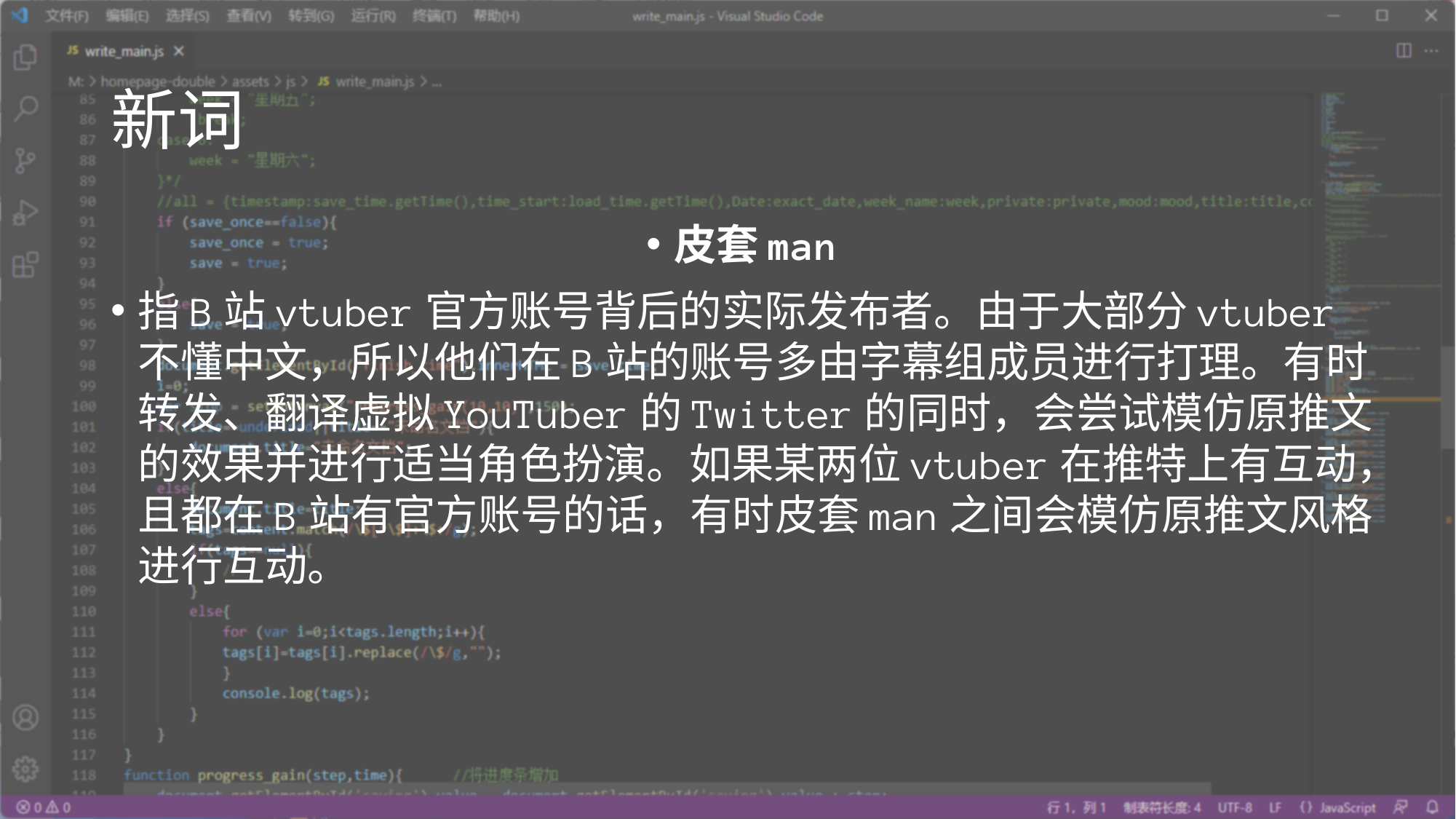

# 新词
皮套man
指B站vtuber官方账号背后的实际发布者。由于大部分vtuber不懂中文，所以他们在B站的账号多由字幕组成员进行打理。有时转发、翻译虚拟YouTuber的Twitter的同时，会尝试模仿原推文的效果并进行适当角色扮演。如果某两位vtuber在推特上有互动，且都在B站有官方账号的话，有时皮套man之间会模仿原推文风格进行互动。